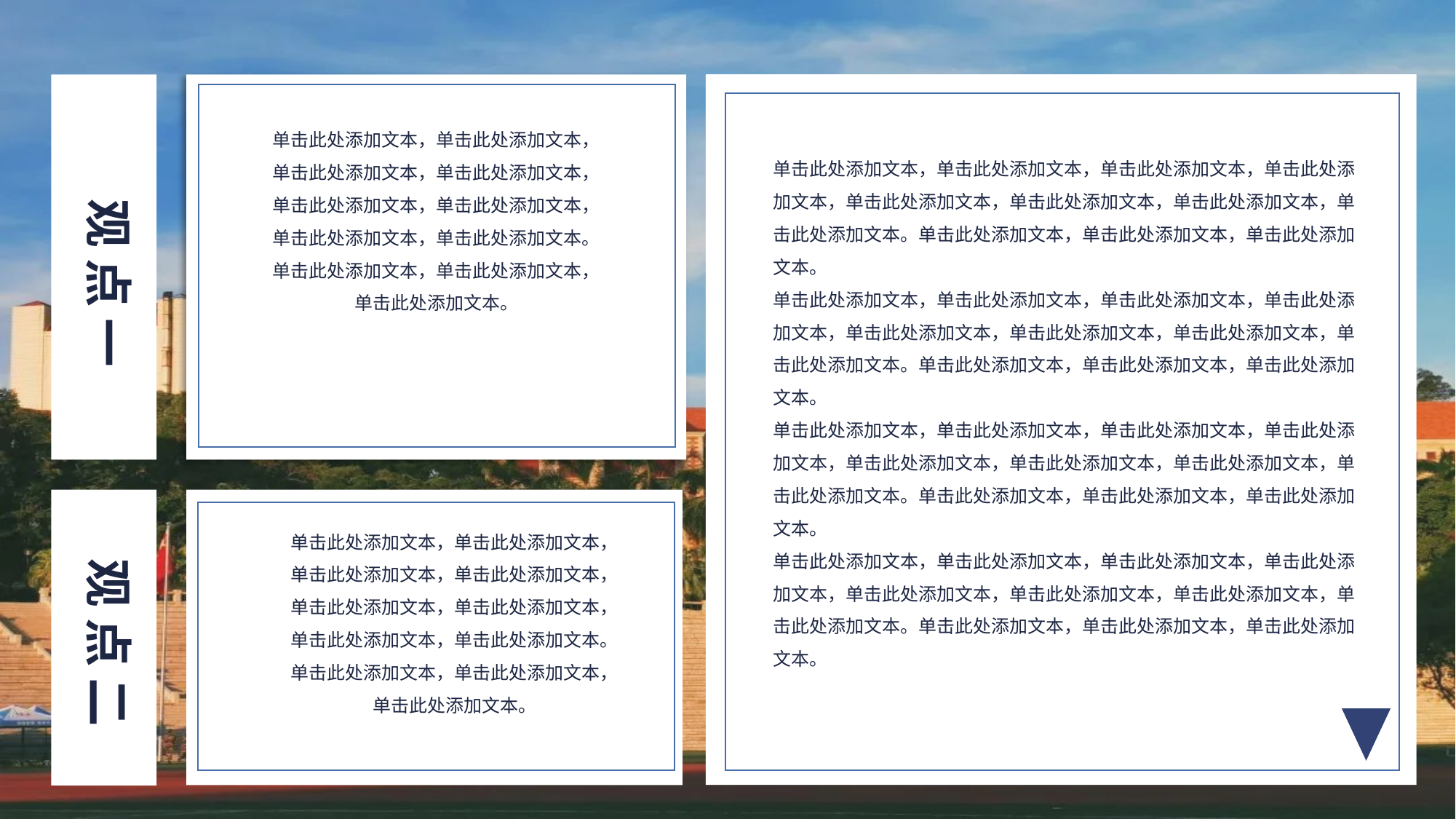

单击此处添加文本，单击此处添加文本，单击此处添加文本，单击此处添加文本，单击此处添加文本，单击此处添加文本，单击此处添加文本，单击此处添加文本。单击此处添加文本，单击此处添加文本，单击此处添加文本。
单击此处添加文本，单击此处添加文本，单击此处添加文本，单击此处添加文本，单击此处添加文本，单击此处添加文本，单击此处添加文本，单击此处添加文本。单击此处添加文本，单击此处添加文本，单击此处添加文本。
单击此处添加文本，单击此处添加文本，单击此处添加文本，单击此处添加文本，单击此处添加文本，单击此处添加文本，单击此处添加文本，单击此处添加文本。单击此处添加文本，单击此处添加文本，单击此处添加文本。
单击此处添加文本，单击此处添加文本，单击此处添加文本，单击此处添加文本，单击此处添加文本，单击此处添加文本，单击此处添加文本，单击此处添加文本。单击此处添加文本，单击此处添加文本，单击此处添加文本。
单击此处添加文本，单击此处添加文本，单击此处添加文本，单击此处添加文本，单击此处添加文本，单击此处添加文本，单击此处添加文本，单击此处添加文本。单击此处添加文本，单击此处添加文本，单击此处添加文本。

   观 点 一

  观 点 二
单击此处添加文本，单击此处添加文本，单击此处添加文本，单击此处添加文本，单击此处添加文本，单击此处添加文本，单击此处添加文本，单击此处添加文本。单击此处添加文本，单击此处添加文本，单击此处添加文本。